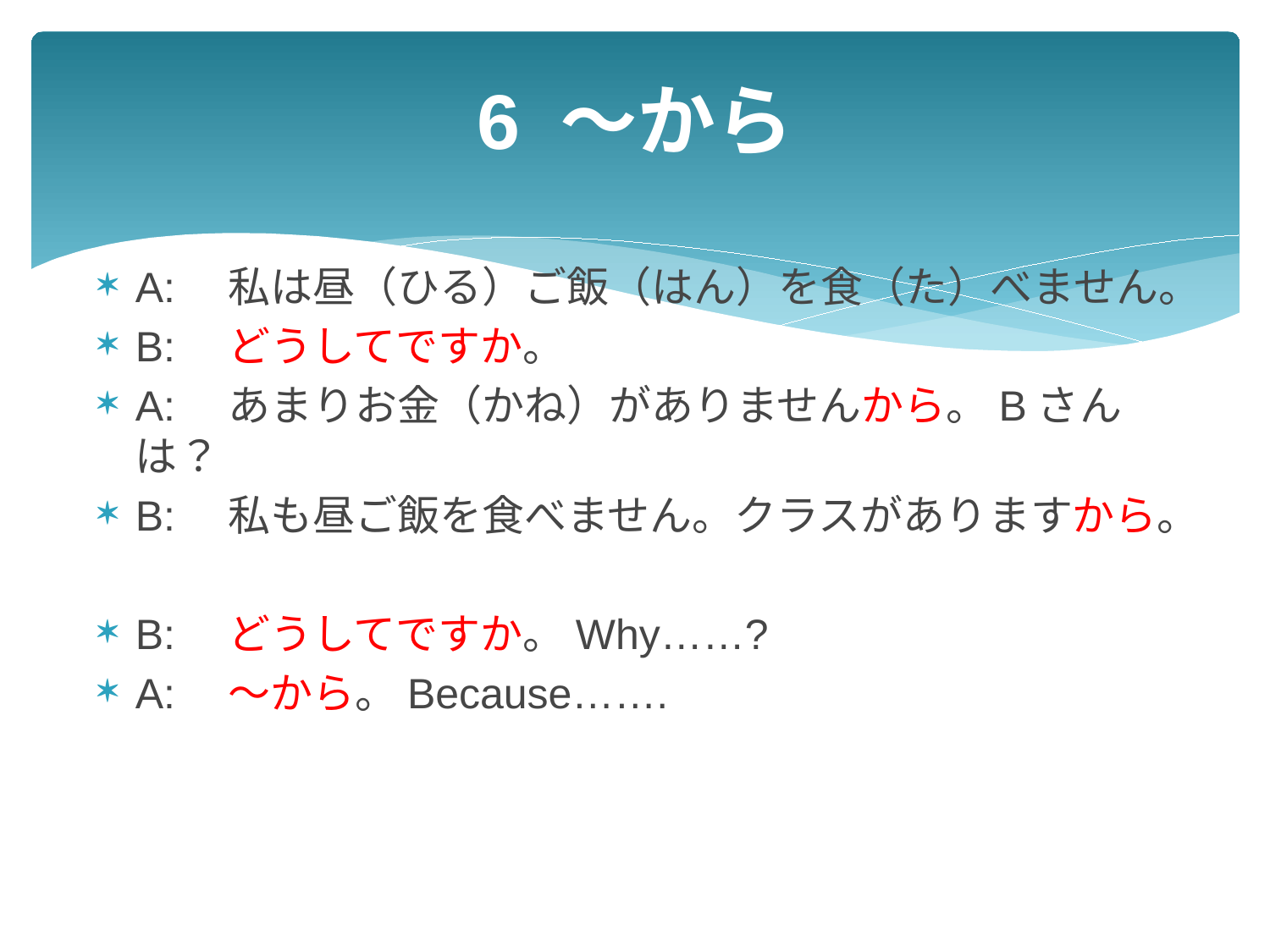

# 6 ～から
A:　私は昼（ひる）ご飯（はん）を食（た）べません。
B:　どうしてですか。
A:　あまりお金（かね）がありませんから。Bさんは？
B:　私も昼ご飯を食べません。クラスがありますから。

B:　どうしてですか。Why……?
A:　～から。Because…….